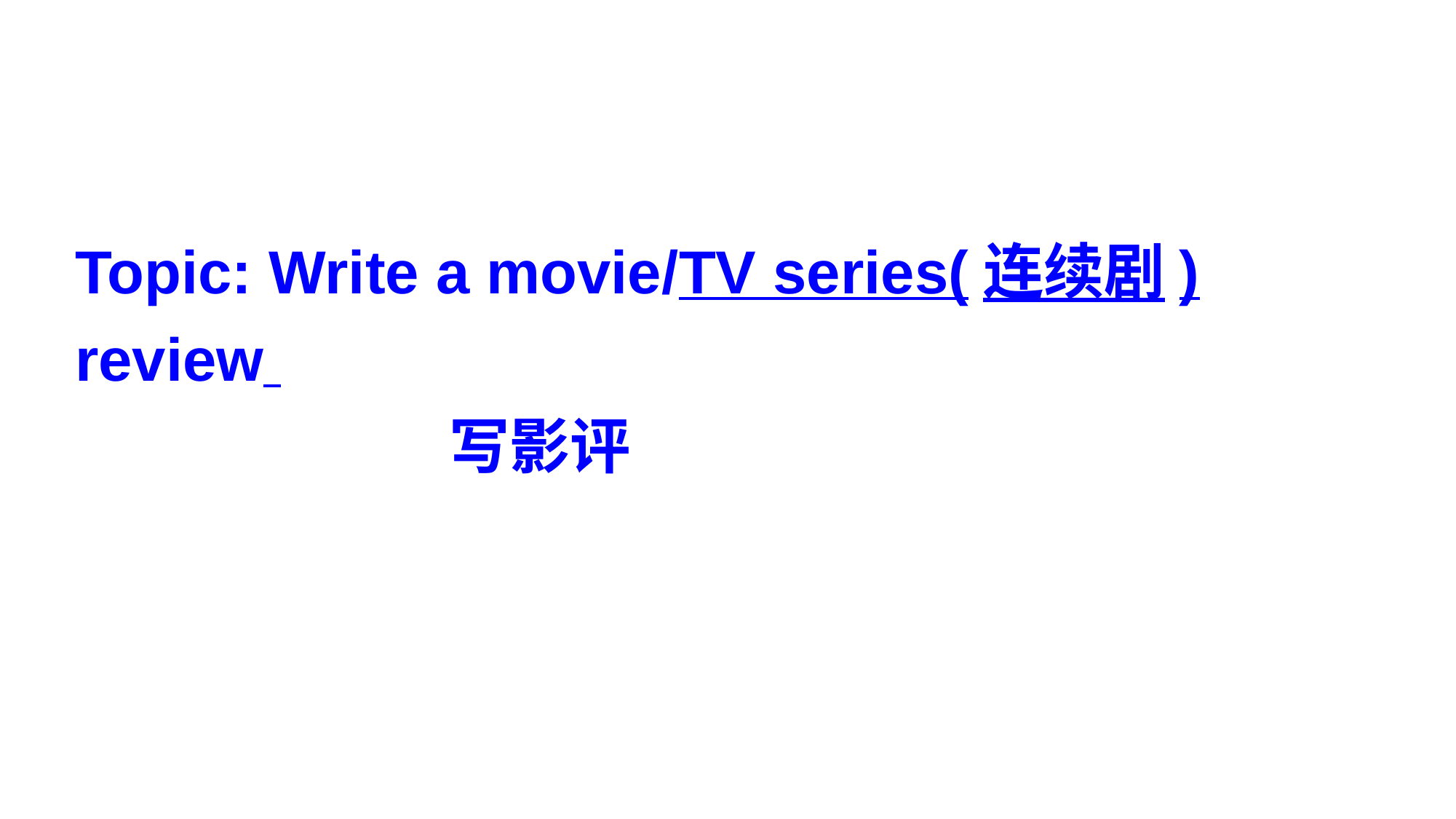

Topic: Write a movie/TV series(连续剧) review
                          写影评